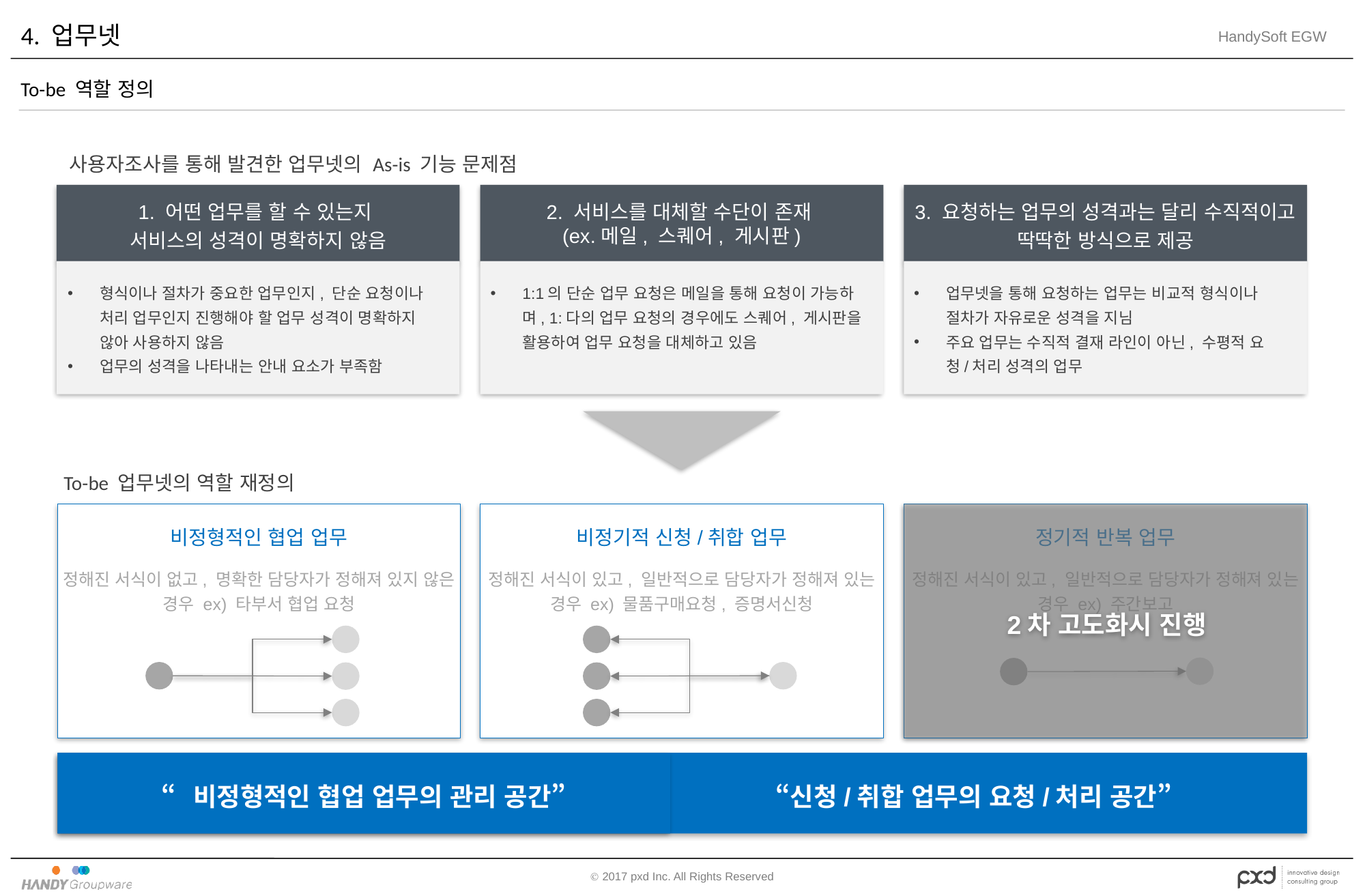

# 4. 업무넷
To-be 역할 정의
사용자조사를 통해 발견한 업무넷의 As-is 기능 문제점
1. 어떤 업무를 할 수 있는지
서비스의 성격이 명확하지 않음
2. 서비스를 대체할 수단이 존재
(ex.메일, 스퀘어, 게시판)
3. 요청하는 업무의 성격과는 달리 수직적이고 딱딱한 방식으로 제공

형식이나 절차가 중요한 업무인지, 단순 요청이나 처리 업무인지 진행해야 할 업무 성격이 명확하지 않아 사용하지 않음
업무의 성격을 나타내는 안내 요소가 부족함
1:1의 단순 업무 요청은 메일을 통해 요청이 가능하며, 1:다의 업무 요청의 경우에도 스퀘어, 게시판을 활용하여 업무 요청을 대체하고 있음
업무넷을 통해 요청하는 업무는 비교적 형식이나 절차가 자유로운 성격을 지님
주요 업무는 수직적 결재 라인이 아닌, 수평적 요청/처리 성격의 업무

To-be 업무넷의 역할 재정의
비정형적인 협업 업무

정해진 서식이 없고, 명확한 담당자가 정해져 있지 않은 경우 ex) 타부서 협업 요청
비정기적 신청/취합 업무

정해진 서식이 있고, 일반적으로 담당자가 정해져 있는 경우 ex) 물품구매요청, 증명서신청
정기적 반복 업무

정해진 서식이 있고, 일반적으로 담당자가 정해져 있는 경우 ex) 주간보고

2차 고도화시 진행

“수평적인 1:다 업무의 통합관리 공간”                    “신청/취합 업무의 요청/처리 공간”
“비정형적인 협업 업무의 관리 공간”